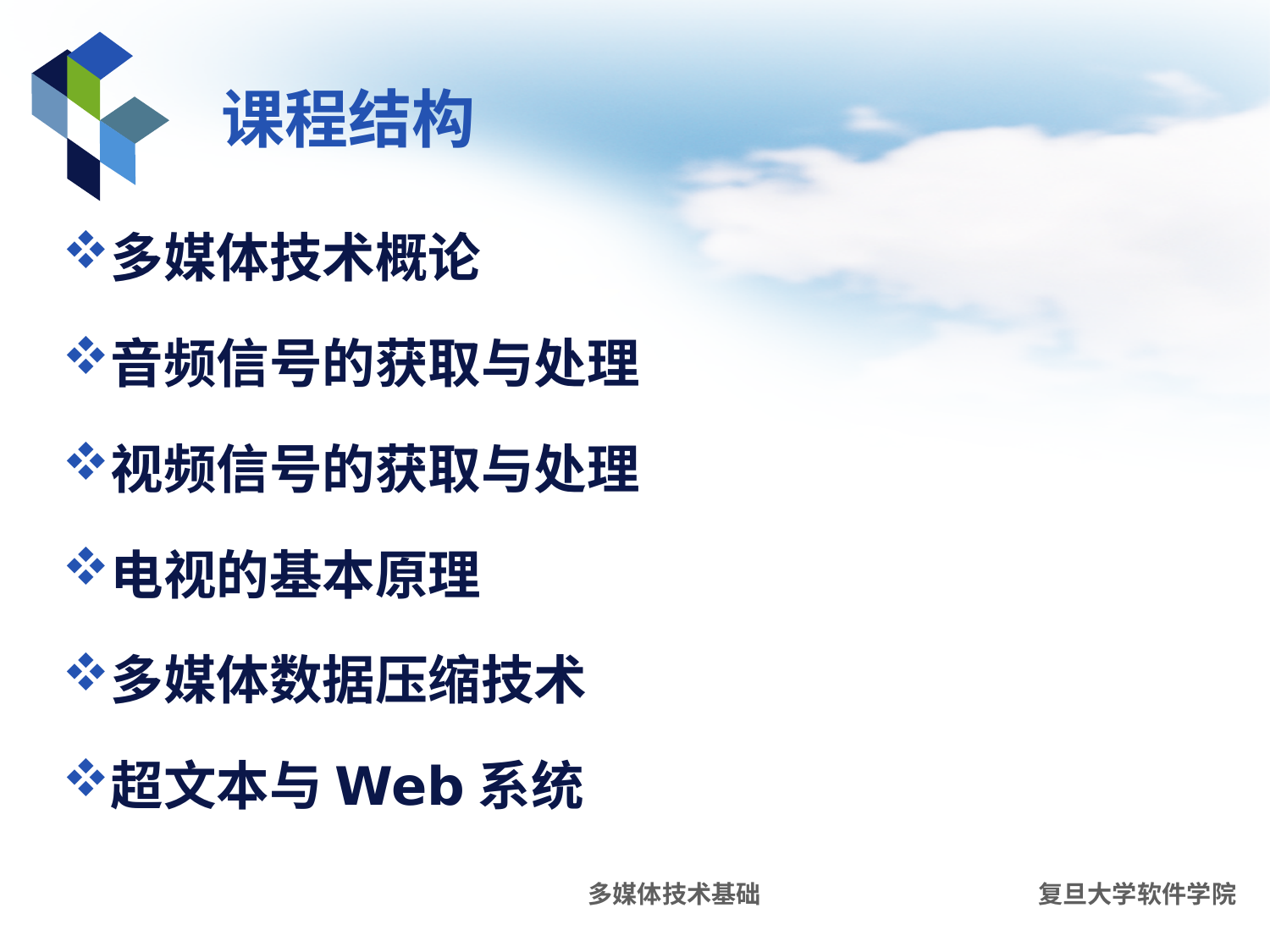

# 课程结构
多媒体技术概论
音频信号的获取与处理
视频信号的获取与处理
电视的基本原理
多媒体数据压缩技术
超文本与Web系统
多媒体技术基础